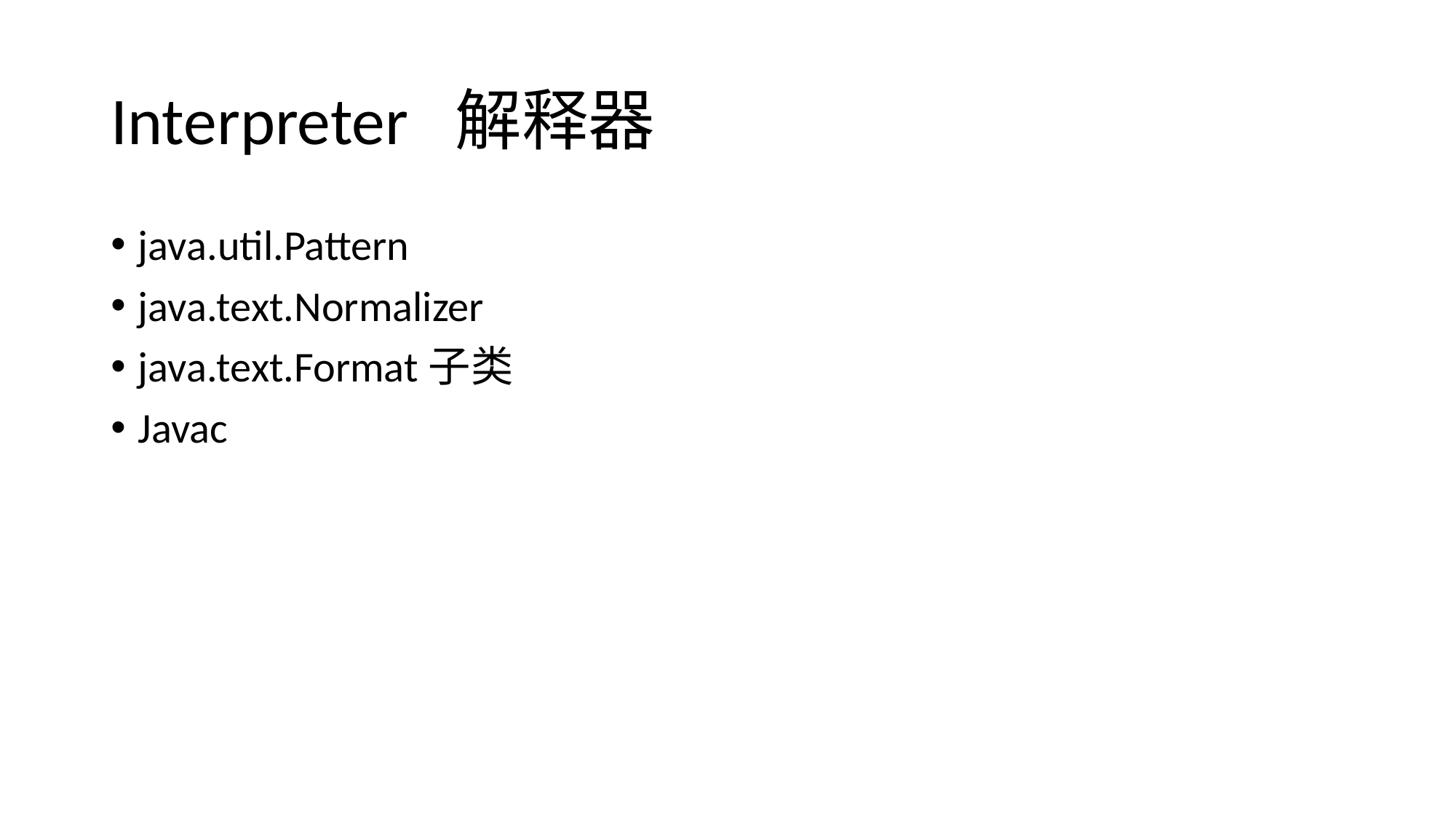

# Interpreter  解释器
java.util.Pattern
java.text.Normalizer
java.text.Format子类
Javac